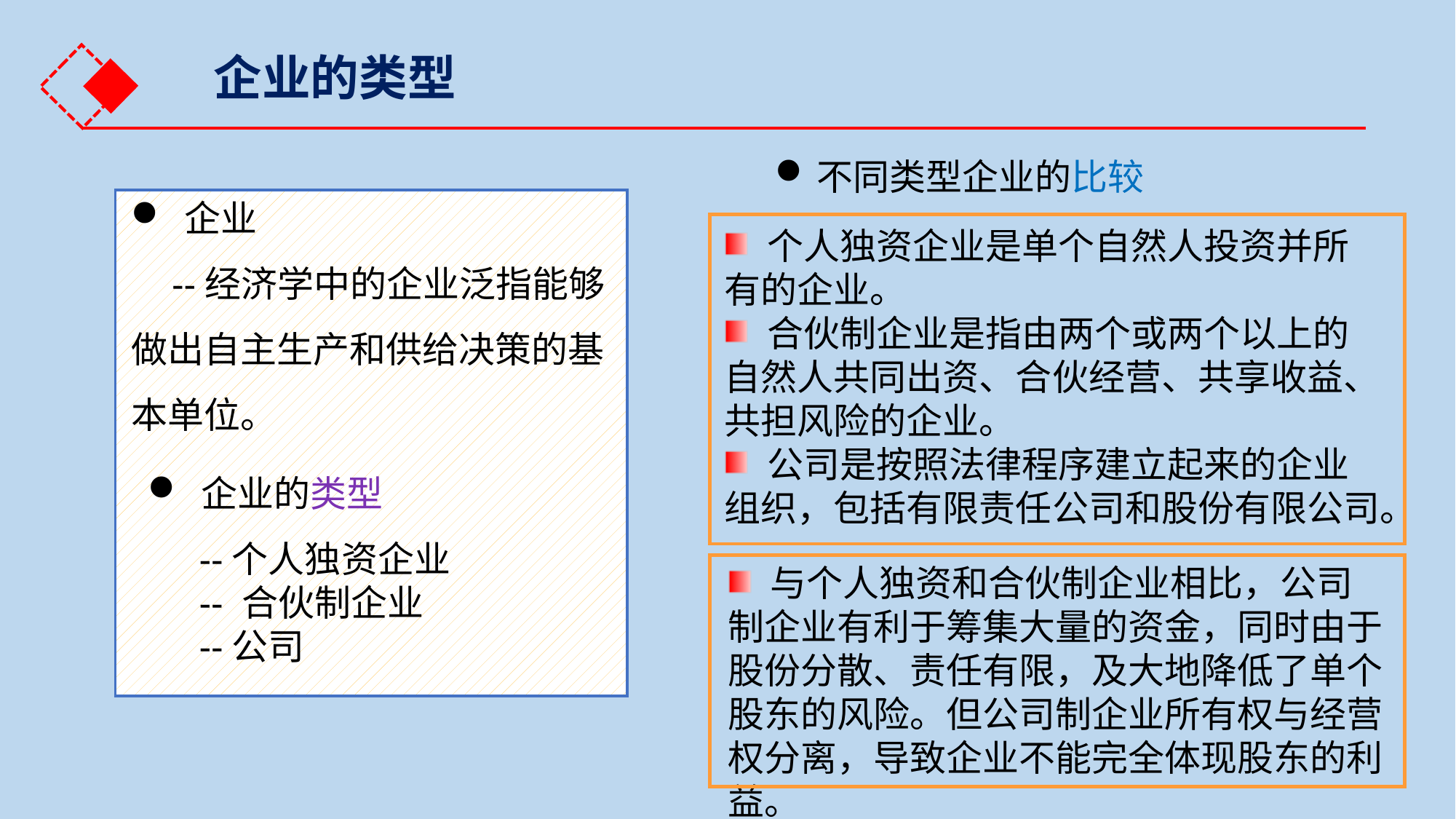

企业的类型

不同类型企业的比较
 企业
    --经济学中的企业泛指能够做出自主生产和供给决策的基本单位。

 个人独资企业是单个自然人投资并所有的企业。
 合伙制企业是指由两个或两个以上的自然人共同出资、合伙经营、共享收益、共担风险的企业。
 公司是按照法律程序建立起来的企业组织，包括有限责任公司和股份有限公司。
 企业的类型
     --个人独资企业
     -- 合伙制企业
     --公司

 与个人独资和合伙制企业相比，公司制企业有利于筹集大量的资金，同时由于股份分散、责任有限，及大地降低了单个股东的风险。但公司制企业所有权与经营权分离，导致企业不能完全体现股东的利益。